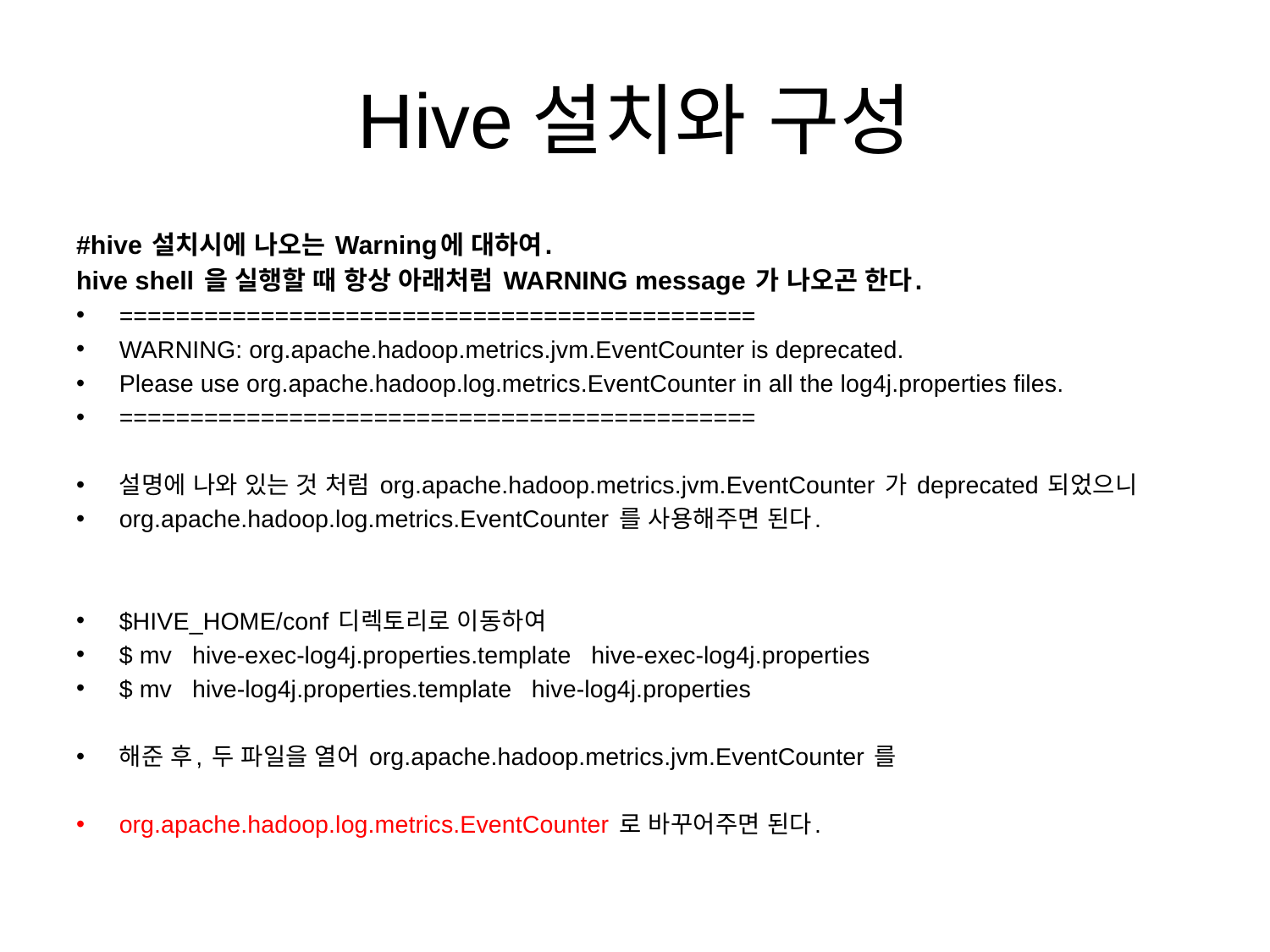

# Hive설치와 구성
#hive 설치시에 나오는 Warning에 대하여.
hive shell 을 실행할 때 항상 아래처럼 WARNING message 가 나오곤 한다.
=============================================
WARNING: org.apache.hadoop.metrics.jvm.EventCounter is deprecated.
Please use org.apache.hadoop.log.metrics.EventCounter in all the log4j.properties files.
=============================================

설명에 나와 있는 것 처럼 org.apache.hadoop.metrics.jvm.EventCounter 가 deprecated 되었으니
org.apache.hadoop.log.metrics.EventCounter 를 사용해주면 된다.

$HIVE_HOME/conf 디렉토리로 이동하여
$ mv   hive-exec-log4j.properties.template   hive-exec-log4j.properties
$ mv   hive-log4j.properties.template   hive-log4j.properties

해준 후, 두 파일을 열어 org.apache.hadoop.metrics.jvm.EventCounter 를

org.apache.hadoop.log.metrics.EventCounter 로 바꾸어주면 된다.